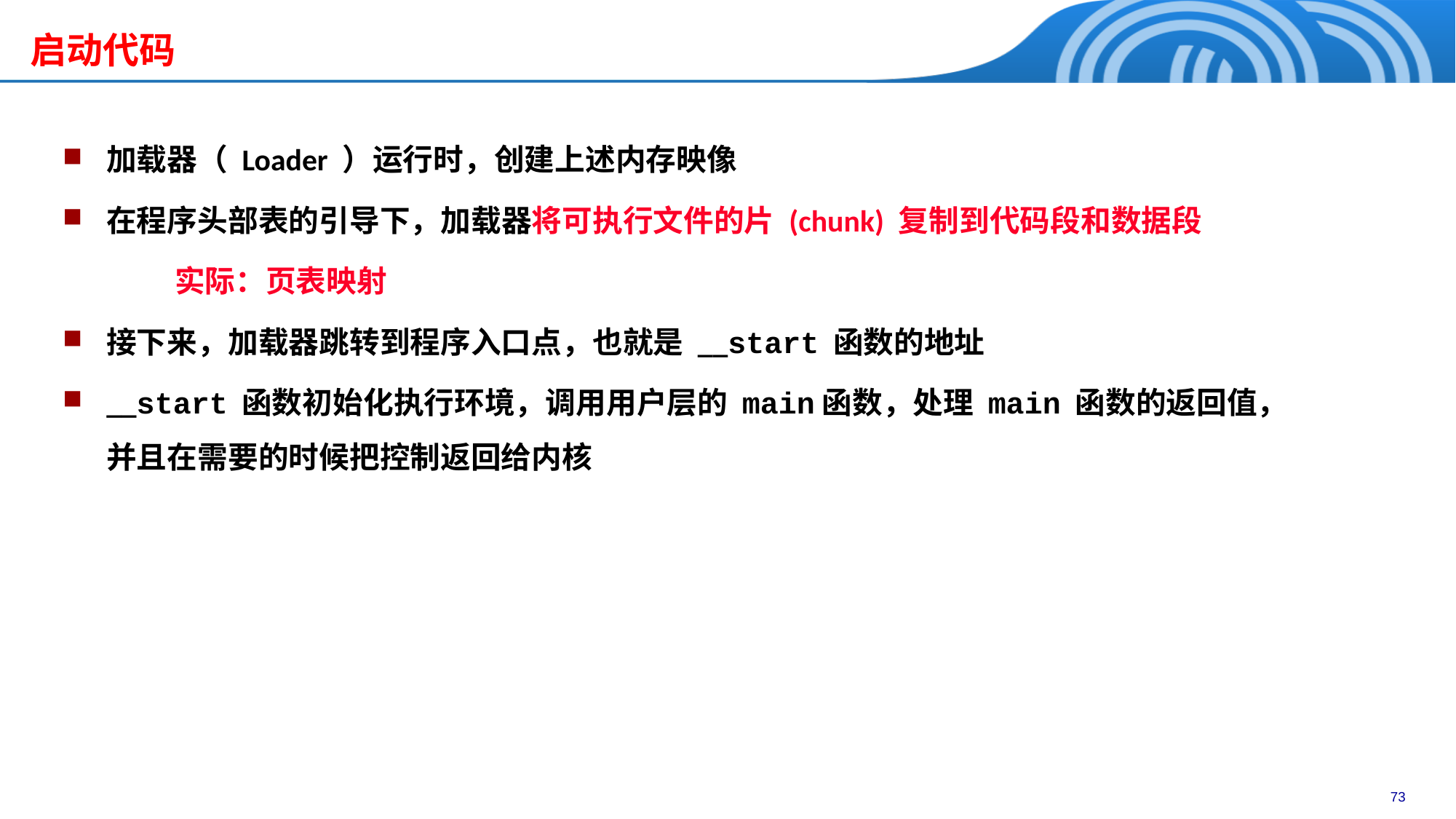

启动代码
加载器（ Loader ）运行时，创建上述内存映像
在程序头部表的引导下，加载器将可执行文件的片 (chunk) 复制到代码段和数据段
	实际：页表映射
接下来，加载器跳转到程序入口点，也就是 __start 函数的地址
__start 函数初始化执行环境，调用用户层的 main函数，处理 main 函数的返回值，并且在需要的时候把控制返回给内核